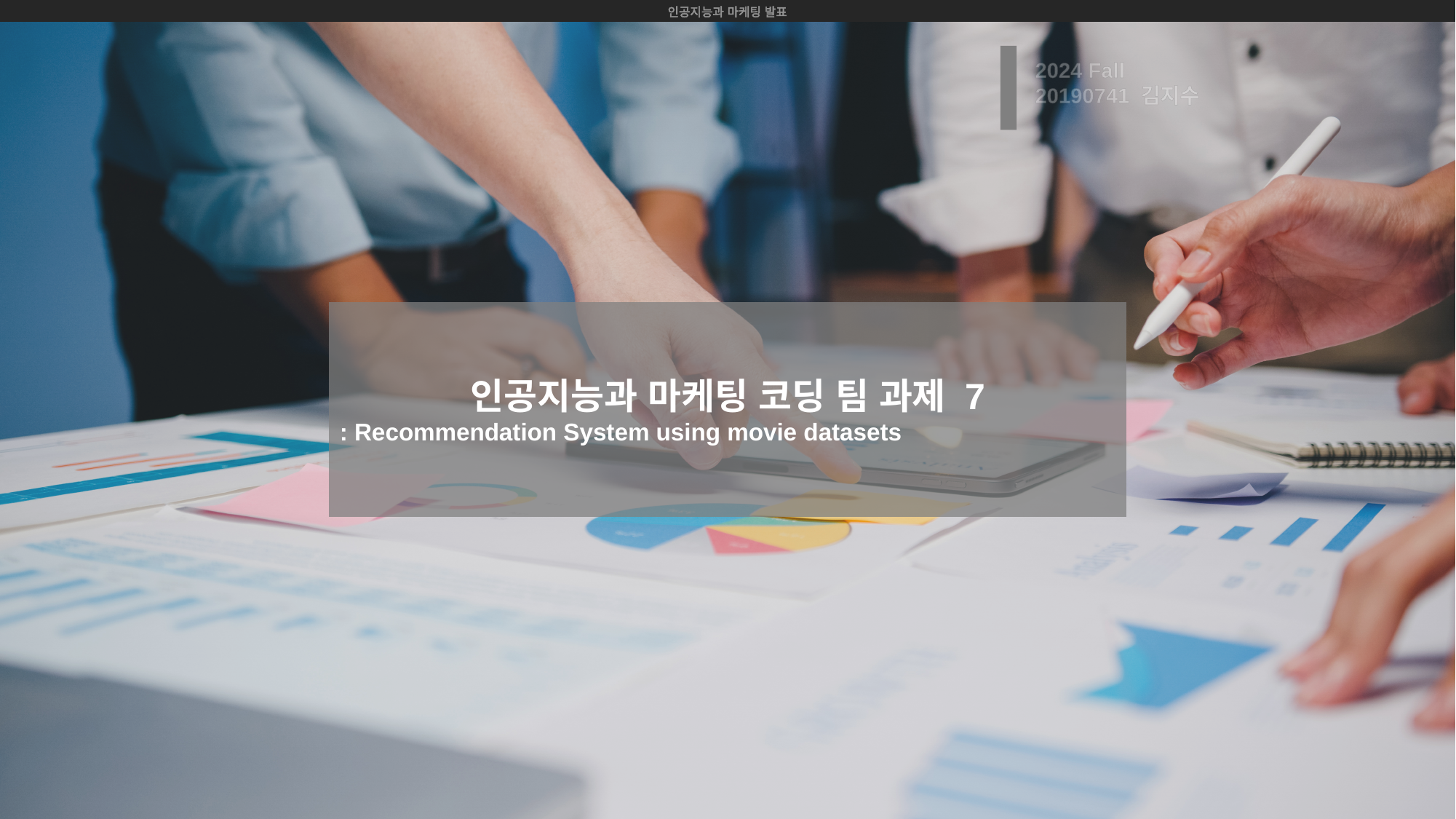

인공지능과 마케팅 발표

2024 Fall
20190741 김지수

인공지능과 마케팅 코딩 팀 과제 7
: Recommendation System using movie datasets